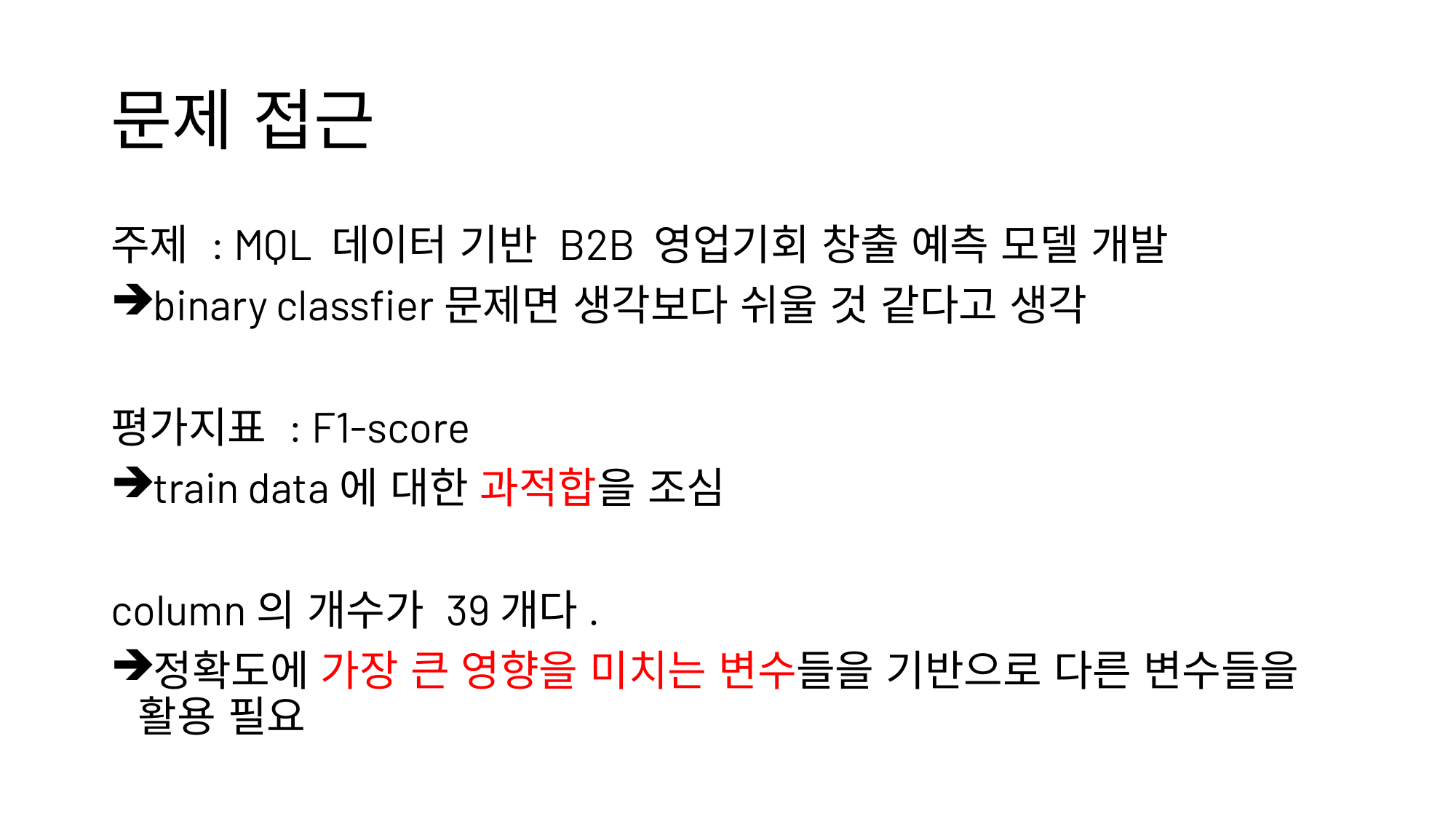

# 문제 접근
주제 : MQL 데이터 기반 B2B 영업기회 창출 예측 모델 개발
binary classfier문제면 생각보다 쉬울 것 같다고 생각

평가지표 : F1-score
train data에 대한 과적합을 조심

column의 개수가 39개다.
정확도에 가장 큰 영향을 미치는 변수들을 기반으로 다른 변수들을 활용 필요